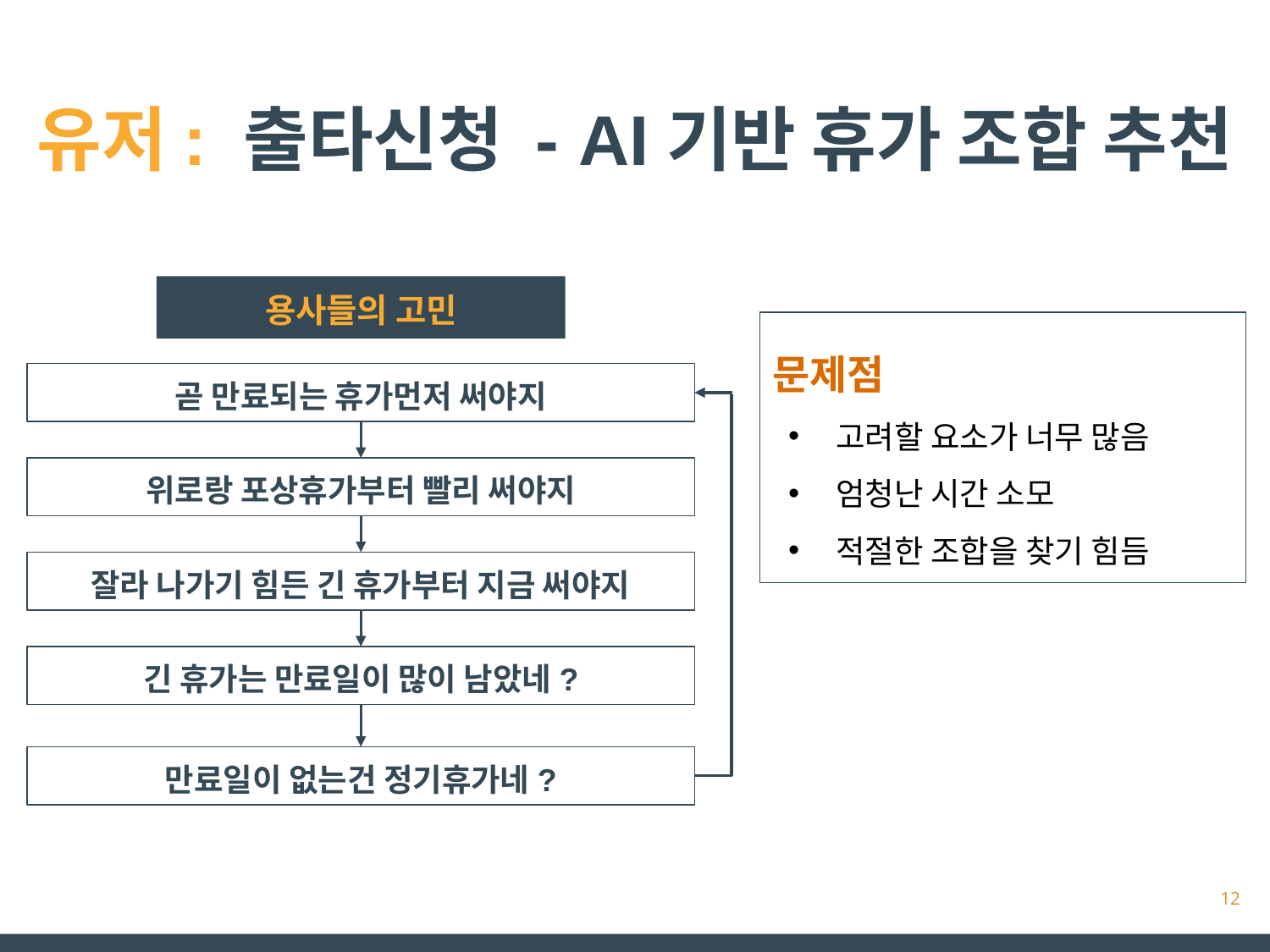

# 유저: 출타신청 - AI기반 휴가 조합 추천
용사들의 고민
문제점
고려할 요소가 너무 많음
엄청난 시간 소모
적절한 조합을 찾기 힘듬
곧 만료되는 휴가먼저 써야지
위로랑 포상휴가부터 빨리 써야지
잘라 나가기 힘든 긴 휴가부터 지금 써야지
긴 휴가는 만료일이 많이 남았네?
만료일이 없는건 정기휴가네?
12